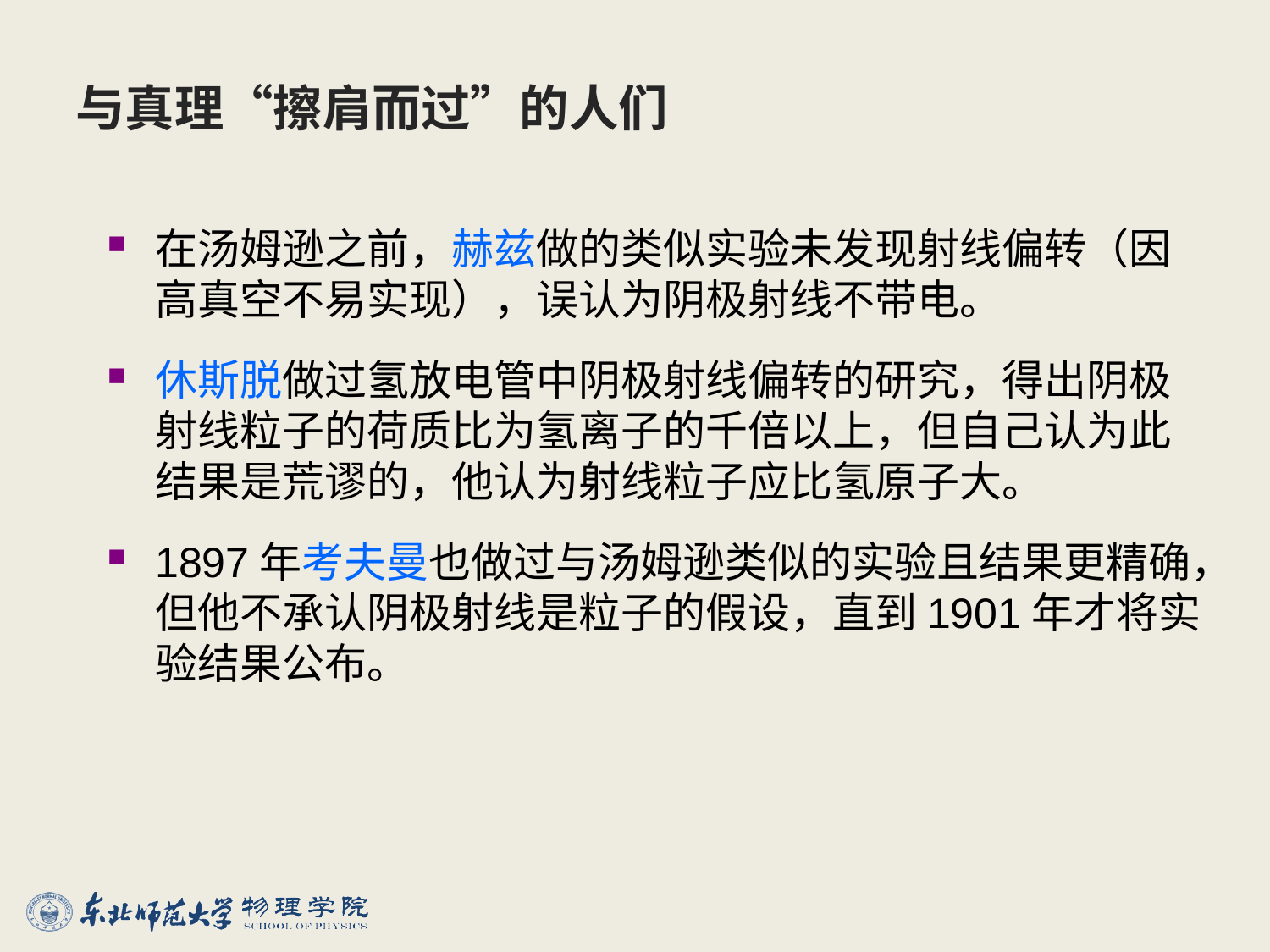

# 与真理“擦肩而过”的人们
在汤姆逊之前，赫兹做的类似实验未发现射线偏转（因高真空不易实现），误认为阴极射线不带电。
休斯脱做过氢放电管中阴极射线偏转的研究，得出阴极射线粒子的荷质比为氢离子的千倍以上，但自己认为此结果是荒谬的，他认为射线粒子应比氢原子大。
1897年考夫曼也做过与汤姆逊类似的实验且结果更精确，但他不承认阴极射线是粒子的假设，直到1901年才将实验结果公布。